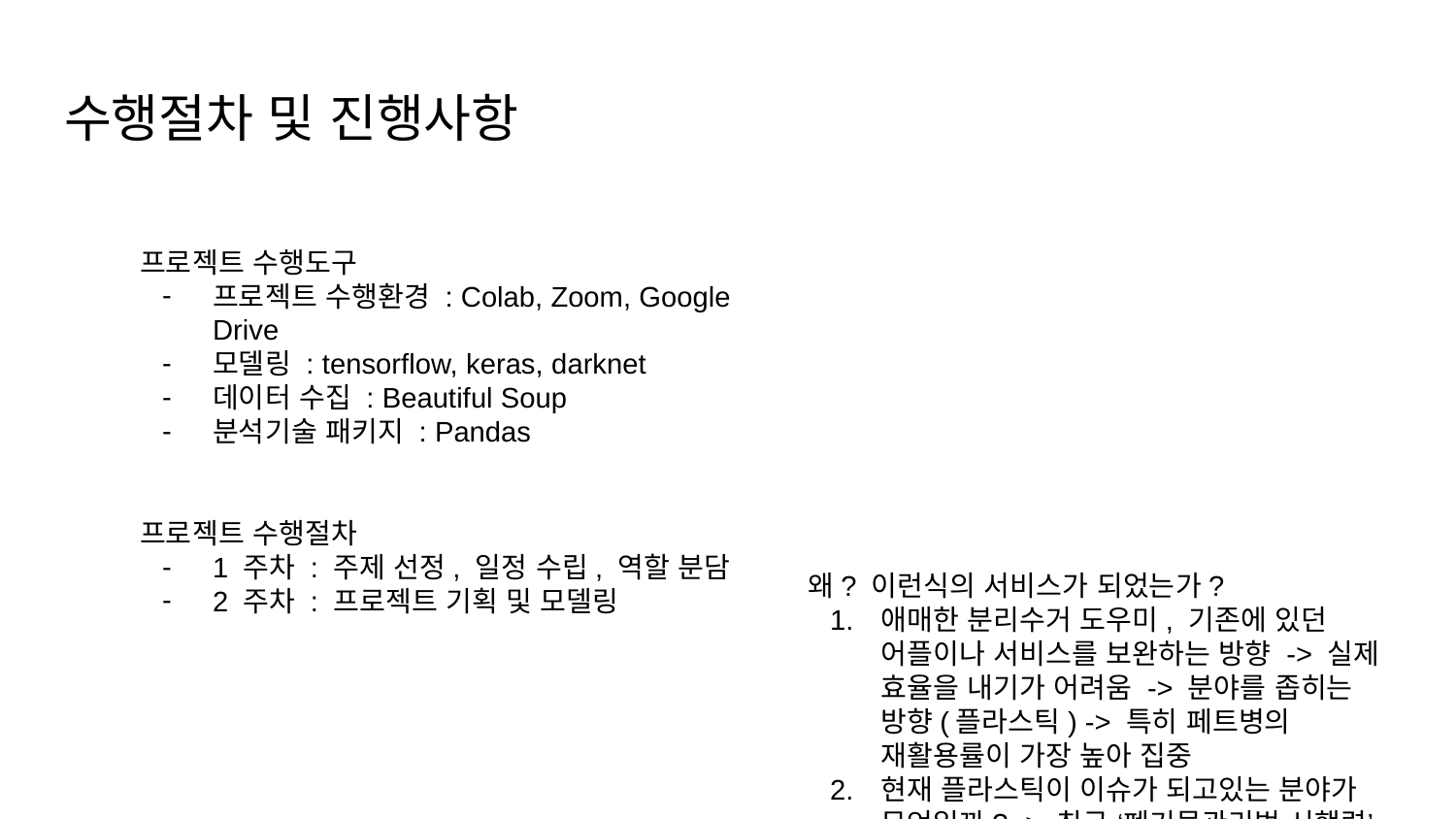

# 수행절차 및 진행사항
프로젝트 수행도구
프로젝트 수행환경 : Colab, Zoom, Google Drive
모델링 : tensorflow, keras, darknet
데이터 수집 : Beautiful Soup
분석기술 패키지 : Pandas

프로젝트 수행절차
1 주차 : 주제 선정, 일정 수립, 역할 분담
2 주차 : 프로젝트 기획 및 모델링

왜? 이런식의 서비스가 되었는가?
애매한 분리수거 도우미, 기존에 있던 어플이나 서비스를 보완하는 방향 -> 실제 효율을 내기가 어려움 -> 분야를 좁히는 방향(플라스틱) -> 특히 페트병의 재활용률이 가장 높아 집중
현재 플라스틱이 이슈가 되고있는 분야가 무엇일까? -> 최근 ‘폐기물관리법 시행령’  투명 페트병의 분리배출 위반시 과태료 부가 -> 아직까지 투명페트병 분리배출이 잘 안되고 있음(기사)